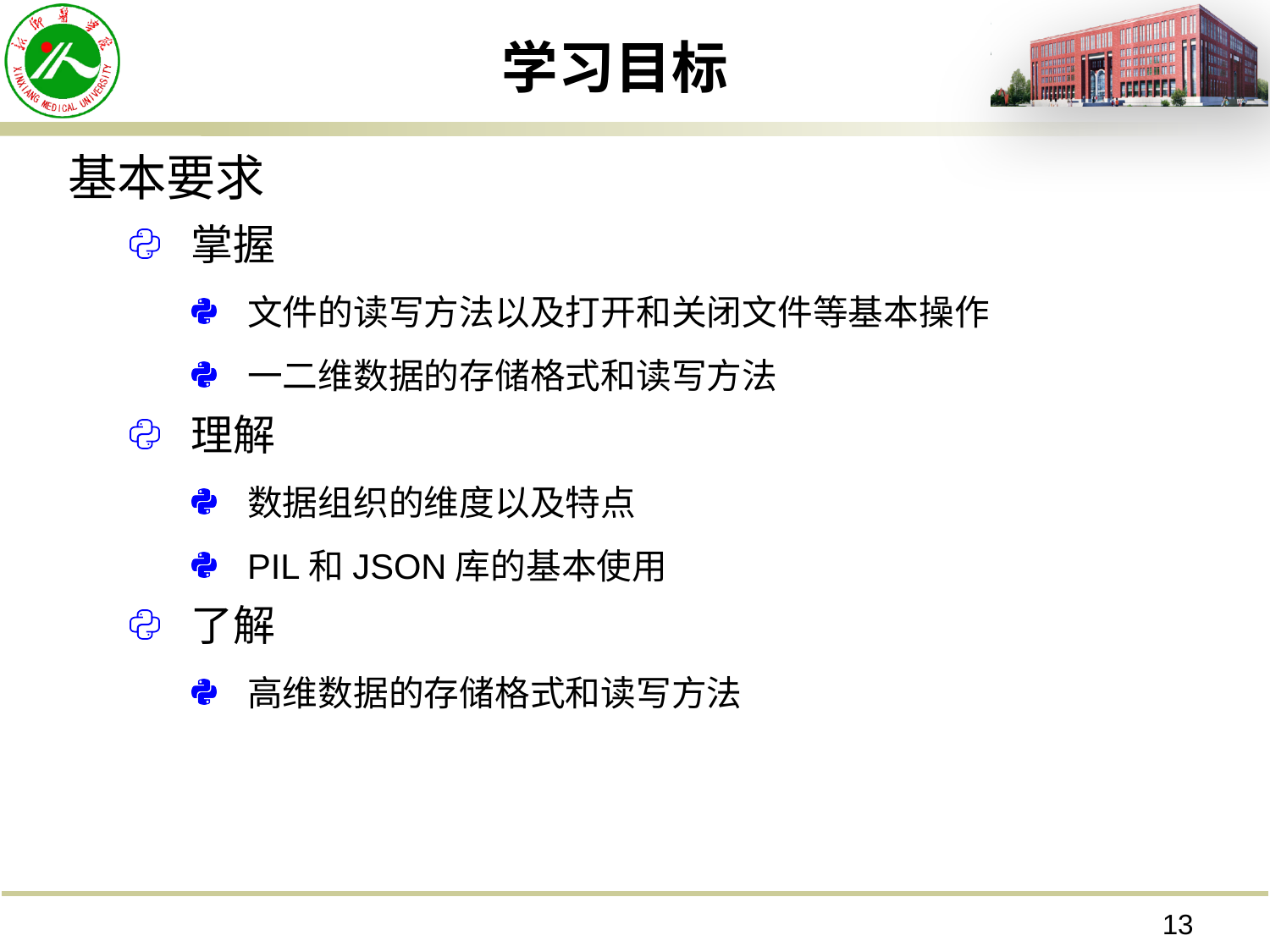

# 学习目标
基本要求
掌握
文件的读写方法以及打开和关闭文件等基本操作
一二维数据的存储格式和读写方法
理解
数据组织的维度以及特点
PIL和JSON库的基本使用
了解
高维数据的存储格式和读写方法

13